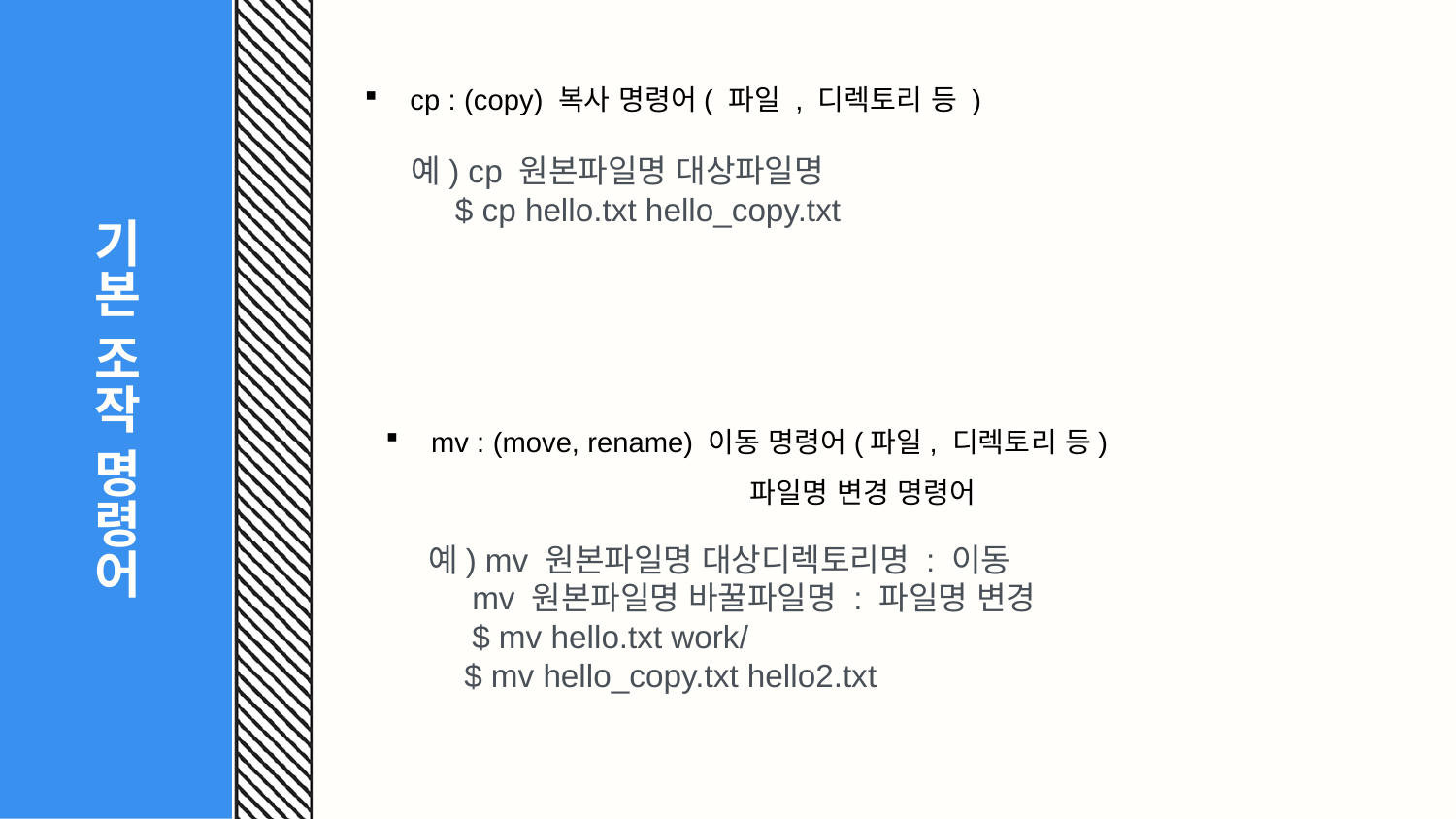

# 기본 조작 명령어
cp : (copy) 복사 명령어( 파일 , 디렉토리 등 )
예) cp 원본파일명 대상파일명
    $ cp hello.txt hello_copy.txt
mv : (move, rename) 이동 명령어(파일, 디렉토리 등)
                                       파일명 변경 명령어
예) mv 원본파일명 대상디렉토리명 : 이동
    mv 원본파일명 바꿀파일명 : 파일명 변경
    $ mv hello.txt work/
    $ mv hello_copy.txt hello2.txt